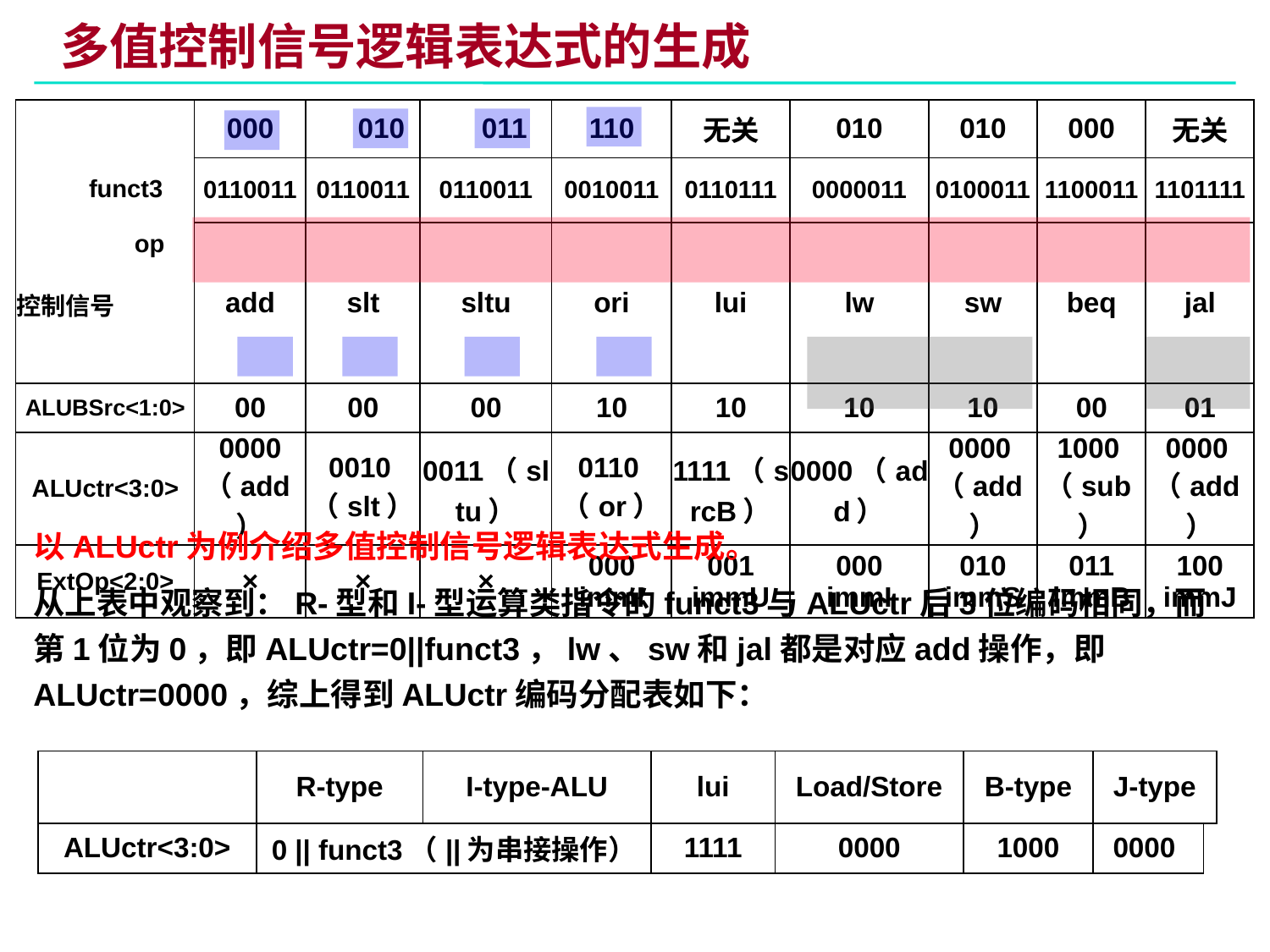

# 多值控制信号逻辑表达式的生成
| funct3 op   控制信号 | 000 | 010 | 011 | 110 | 无关 | 010 | 010 | 000 | 无关 |
| --- | --- | --- | --- | --- | --- | --- | --- | --- | --- |
|  | 0110011 | 0110011 | 0110011 | 0010011 | 0110111 | 0000011 | 0100011 | 1100011 | 1101111 |
|  | add | slt | sltu | ori | lui | lw | sw | beq | jal |
| ALUBSrc<1:0> | 00 | 00 | 00 | 10 | 10 | 10 | 10 | 00 | 01 |
| ALUctr<3:0> | 0000 （add） | 0010（slt） | 0011（sltu） | 0110（or） | 1111（srcB） | 0000（add） | 0000（add） | 1000（sub） | 0000（add） |
| ExtOp<2:0> | × | × | × | 000 immI | 001 immU | 000 immI | 010 immS | 011 immB | 100 immJ |

以ALUctr为例介绍多值控制信号逻辑表达式生成。
从上表中观察到：R-型和I-型运算类指令的funct3与ALUctr后3位编码相同，而第1位为0，即ALUctr=0||funct3，lw、sw和jal都是对应add操作，即ALUctr=0000，综上得到ALUctr编码分配表如下：
|  | R-type | I-type-ALU | lui | Load/Store | B-type | J-type |  |
| --- | --- | --- | --- | --- | --- | --- | --- |
| ALUctr<3:0> | 0 || funct3（||为串接操作） |  | 1111 | 0000 | 1000 | 0000 |  |